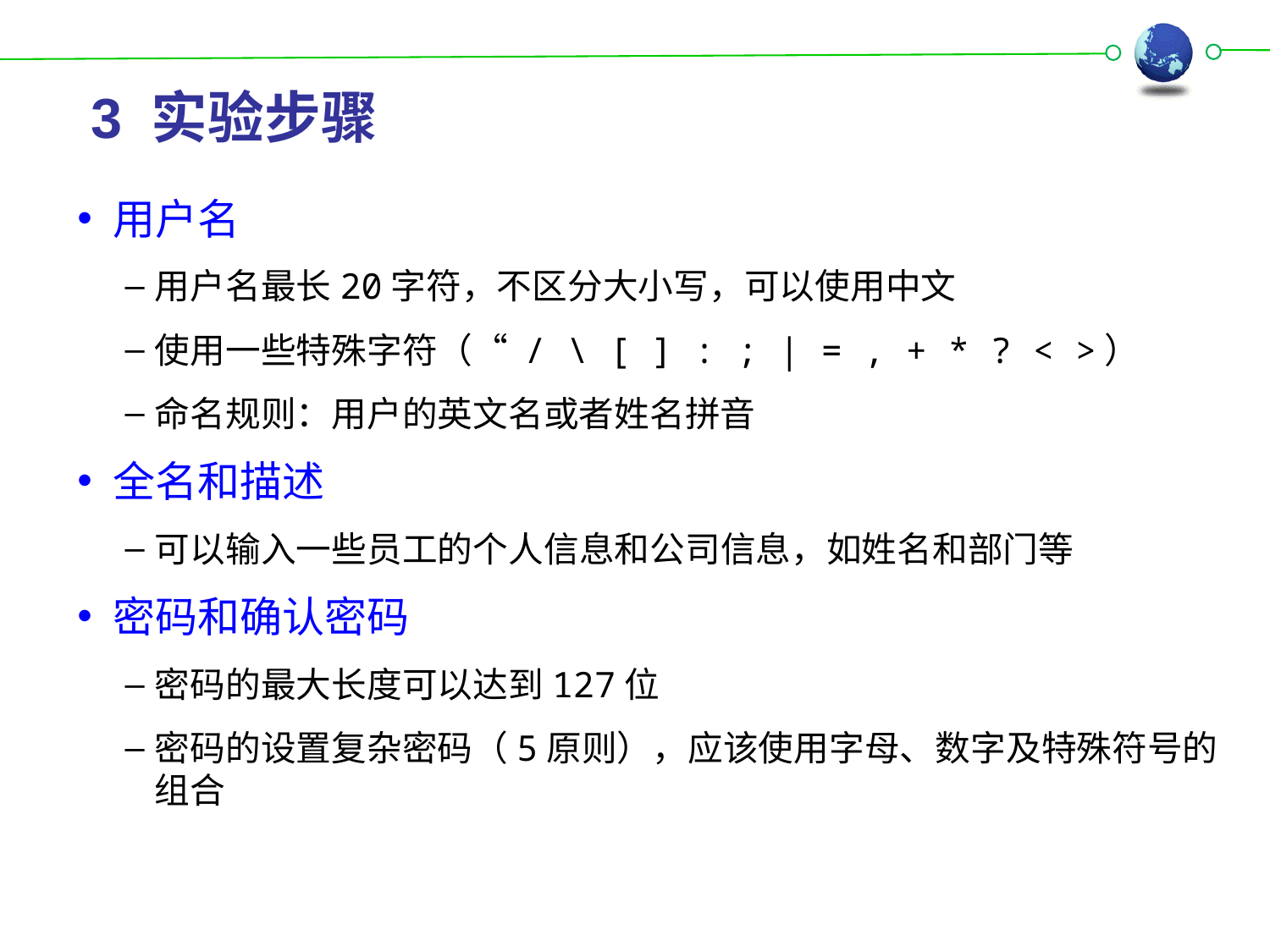

# 3 实验步骤
用户名
用户名最长20字符，不区分大小写，可以使用中文
使用一些特殊字符（“ / \ [ ] : ; | = , + * ? < >）
命名规则：用户的英文名或者姓名拼音
全名和描述
可以输入一些员工的个人信息和公司信息，如姓名和部门等
密码和确认密码
密码的最大长度可以达到127位
密码的设置复杂密码（5原则），应该使用字母、数字及特殊符号的组合